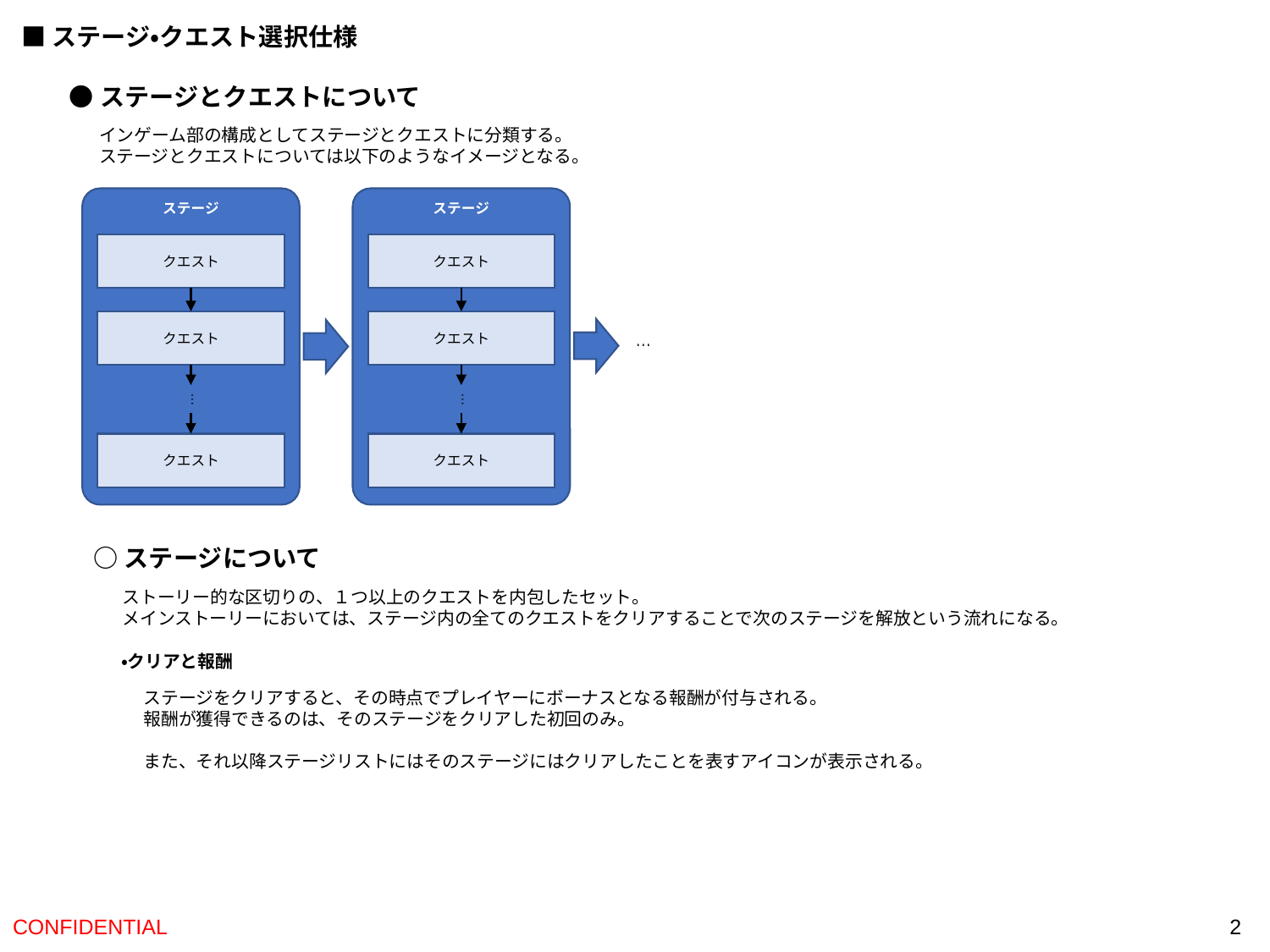

■ステージ・クエスト選択仕様
●ステージとクエストについて
インゲーム部の構成としてステージとクエストに分類する。
ステージとクエストについては以下のようなイメージとなる。
ステージ
クエスト
クエスト
…
クエスト
ステージ
クエスト
クエスト
…
クエスト

…
○ステージについて
ストーリー的な区切りの、１つ以上のクエストを内包したセット。
メインストーリーにおいては、ステージ内の全てのクエストをクリアすることで次のステージを解放という流れになる。
・クリアと報酬
ステージをクリアすると、その時点でプレイヤーにボーナスとなる報酬が付与される。
報酬が獲得できるのは、そのステージをクリアした初回のみ。

また、それ以降ステージリストにはそのステージにはクリアしたことを表すアイコンが表示される。
2
CONFIDENTIAL